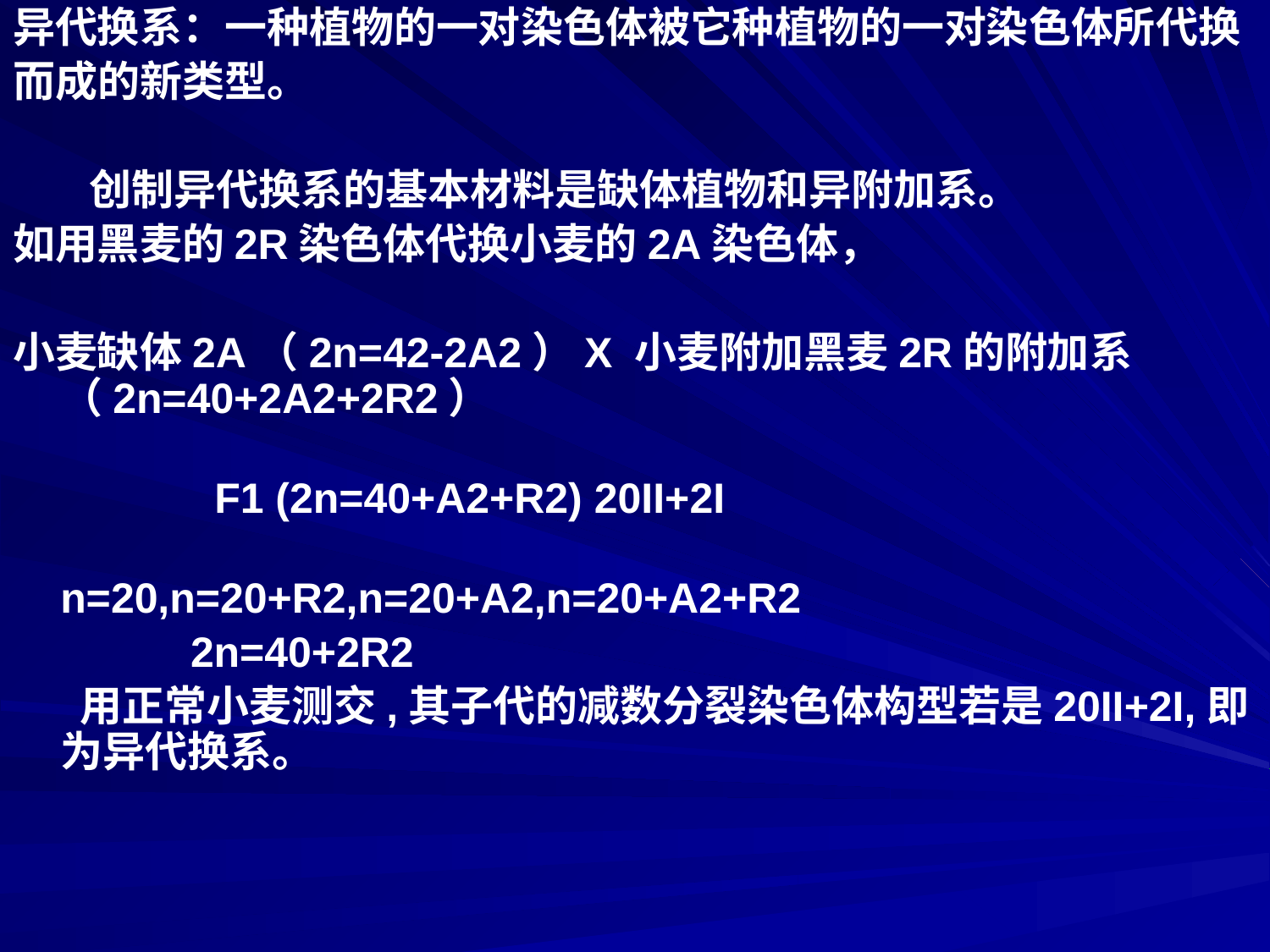

异代换系：一种植物的一对染色体被它种植物的一对染色体所代换
而成的新类型。

       创制异代换系的基本材料是缺体植物和异附加系。
如用黑麦的2R染色体代换小麦的2A染色体，

小麦缺体2A（2n=42-2A2）X 小麦附加黑麦2R的附加系（2n=40+2A2+2R2）
             F1 (2n=40+A2+R2) 20II+2I
                                                            n=20,n=20+R2,n=20+A2,n=20+A2+R2
               2n=40+2R2
      用正常小麦测交,其子代的减数分裂染色体构型若是20II+2I,即为异代换系。